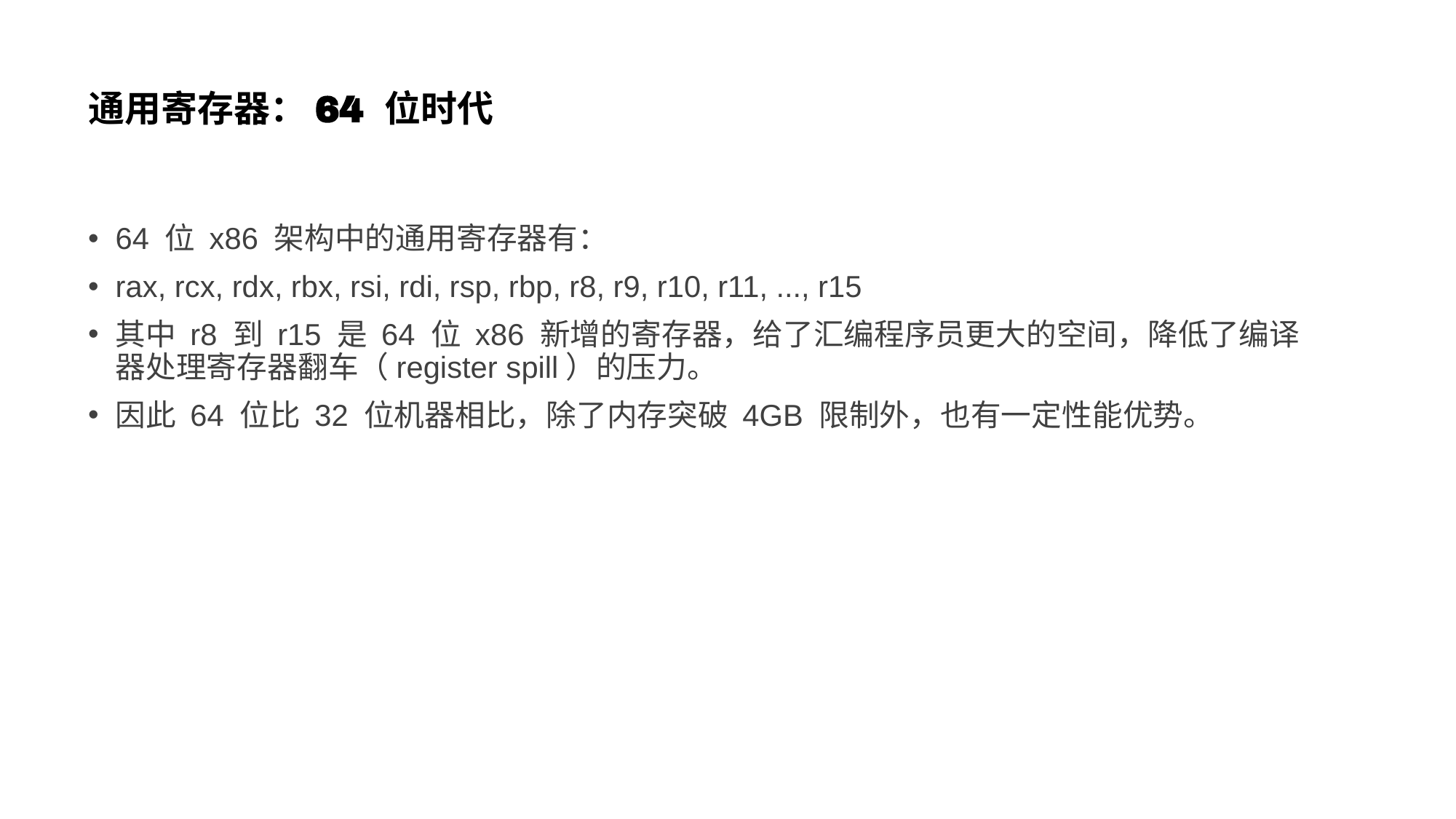

# 通用寄存器：64 位时代
64 位 x86 架构中的通用寄存器有：
rax, rcx, rdx, rbx, rsi, rdi, rsp, rbp, r8, r9, r10, r11, ..., r15
其中 r8 到 r15 是 64 位 x86 新增的寄存器，给了汇编程序员更大的空间，降低了编译器处理寄存器翻车（register spill）的压力。
因此 64 位比 32 位机器相比，除了内存突破 4GB 限制外，也有一定性能优势。